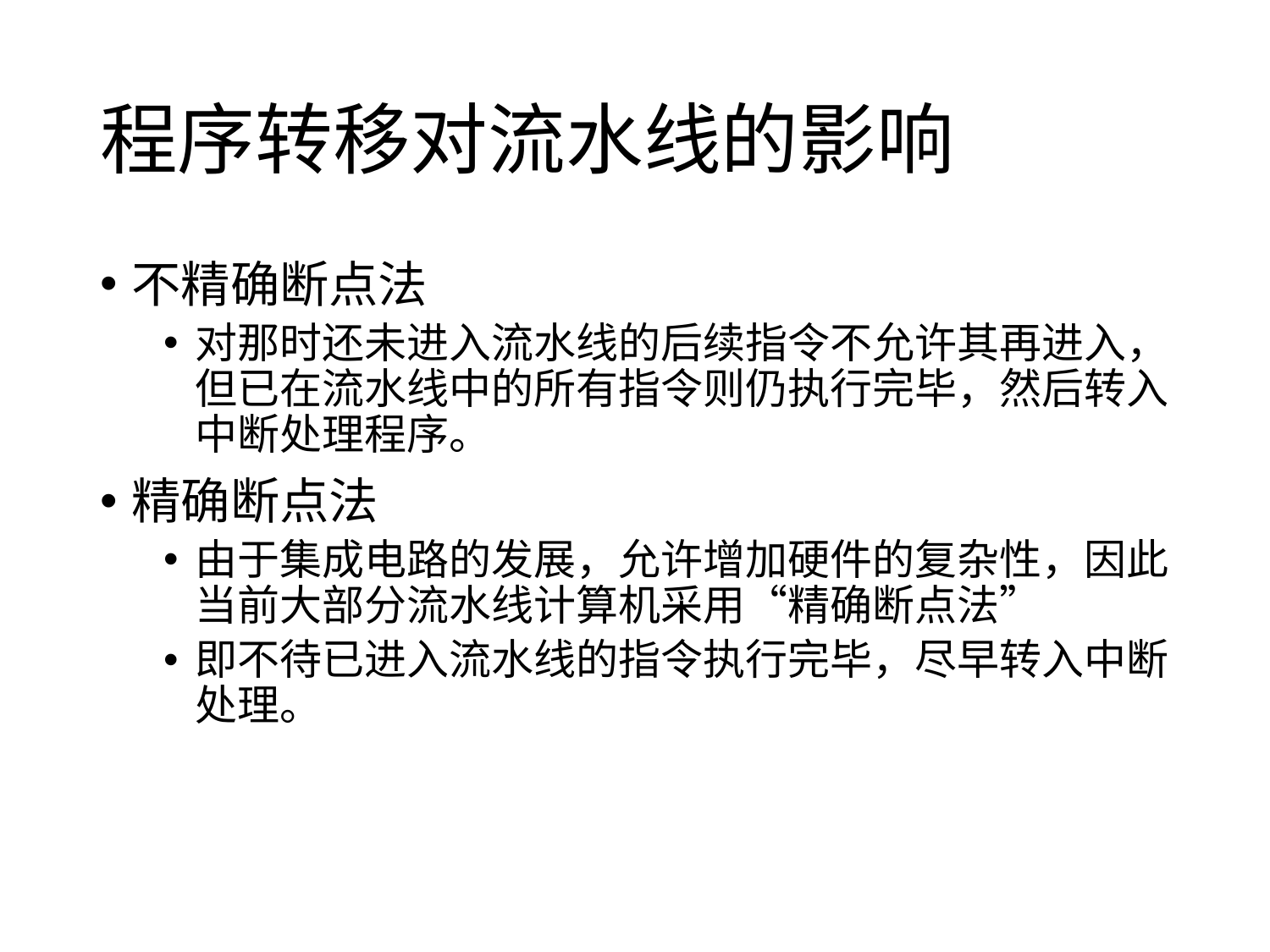

# 程序转移对流水线的影响
不精确断点法
对那时还未进入流水线的后续指令不允许其再进入，但已在流水线中的所有指令则仍执行完毕，然后转入中断处理程序。
精确断点法
由于集成电路的发展，允许增加硬件的复杂性，因此当前大部分流水线计算机采用“精确断点法”
即不待已进入流水线的指令执行完毕，尽早转入中断处理。